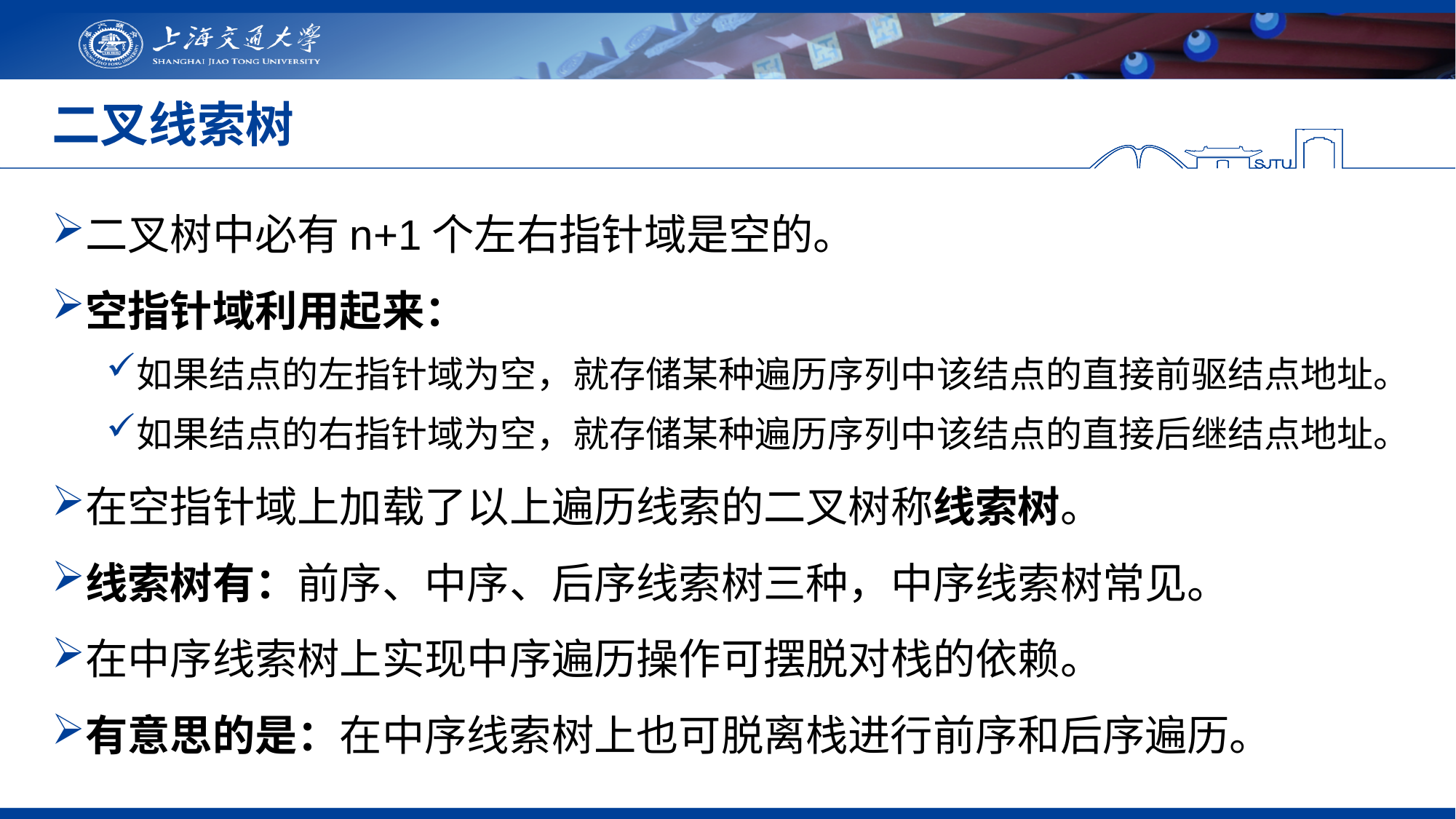

# 二叉线索树
二叉树中必有n+1个左右指针域是空的。
空指针域利用起来：
如果结点的左指针域为空，就存储某种遍历序列中该结点的直接前驱结点地址。
如果结点的右指针域为空，就存储某种遍历序列中该结点的直接后继结点地址。
在空指针域上加载了以上遍历线索的二叉树称线索树。
线索树有：前序、中序、后序线索树三种，中序线索树常见。
在中序线索树上实现中序遍历操作可摆脱对栈的依赖。
有意思的是：在中序线索树上也可脱离栈进行前序和后序遍历。